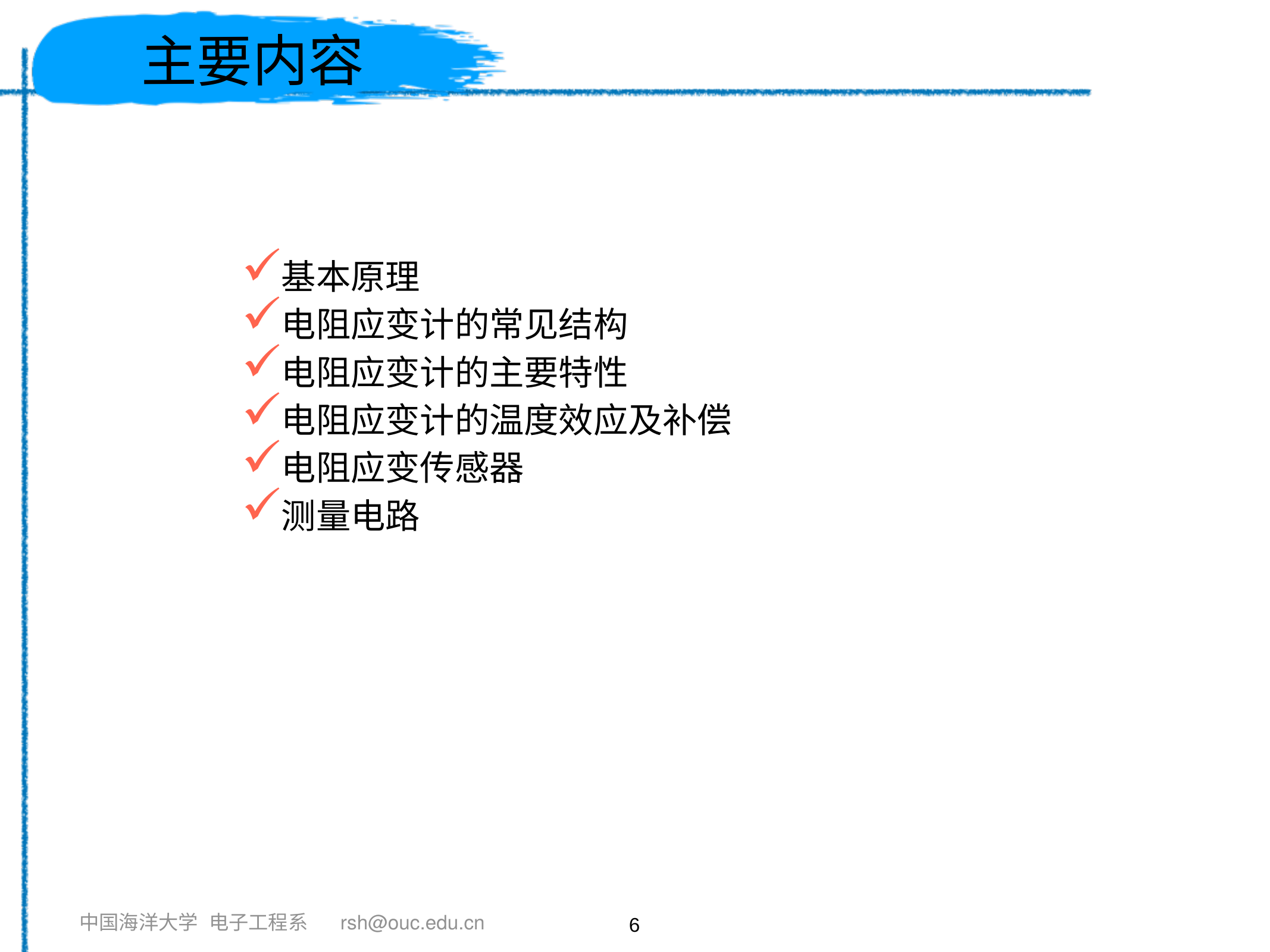

# 主要内容
基本原理
电阻应变计的常见结构
电阻应变计的主要特性
电阻应变计的温度效应及补偿
电阻应变传感器
测量电路
6